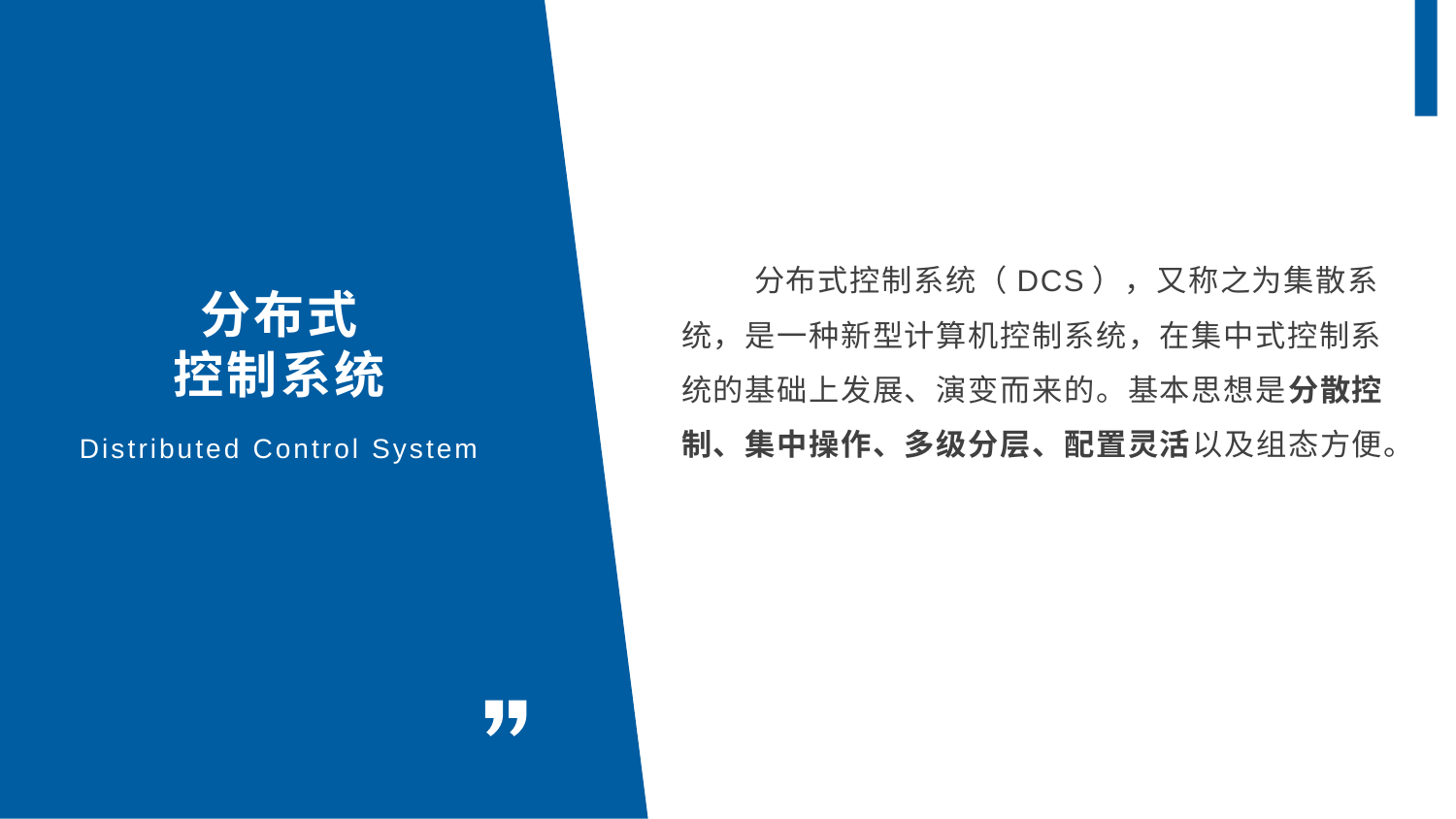

分布式控制系统（DCS），又称之为集散系统，是一种新型计算机控制系统，在集中式控制系统的基础上发展、演变而来的。基本思想是分散控制、集中操作、多级分层、配置灵活以及组态方便。
分布式
控制系统
Distributed Control System